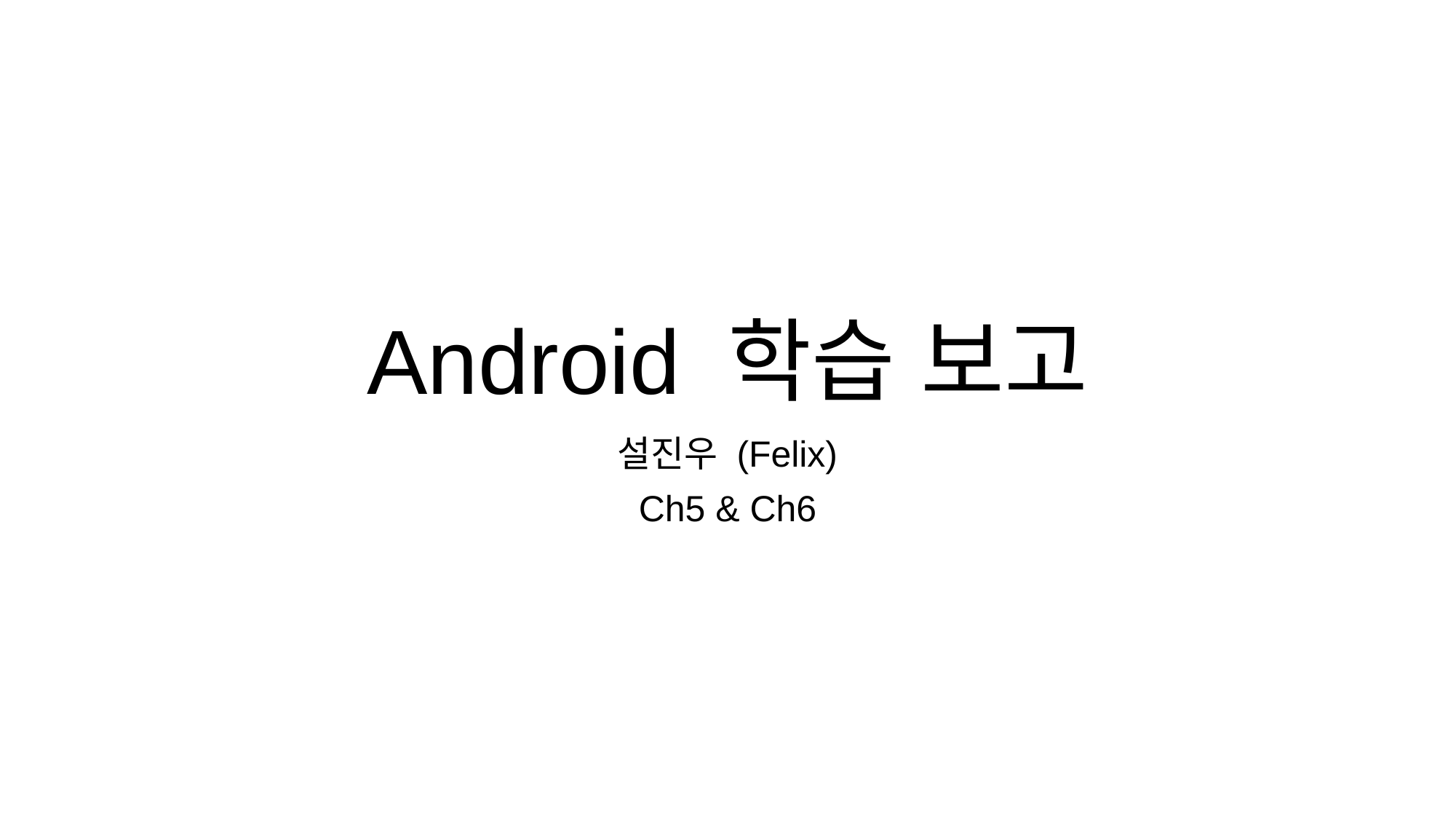

# Android 학습 보고
설진우 (Felix)
Ch5 & Ch6